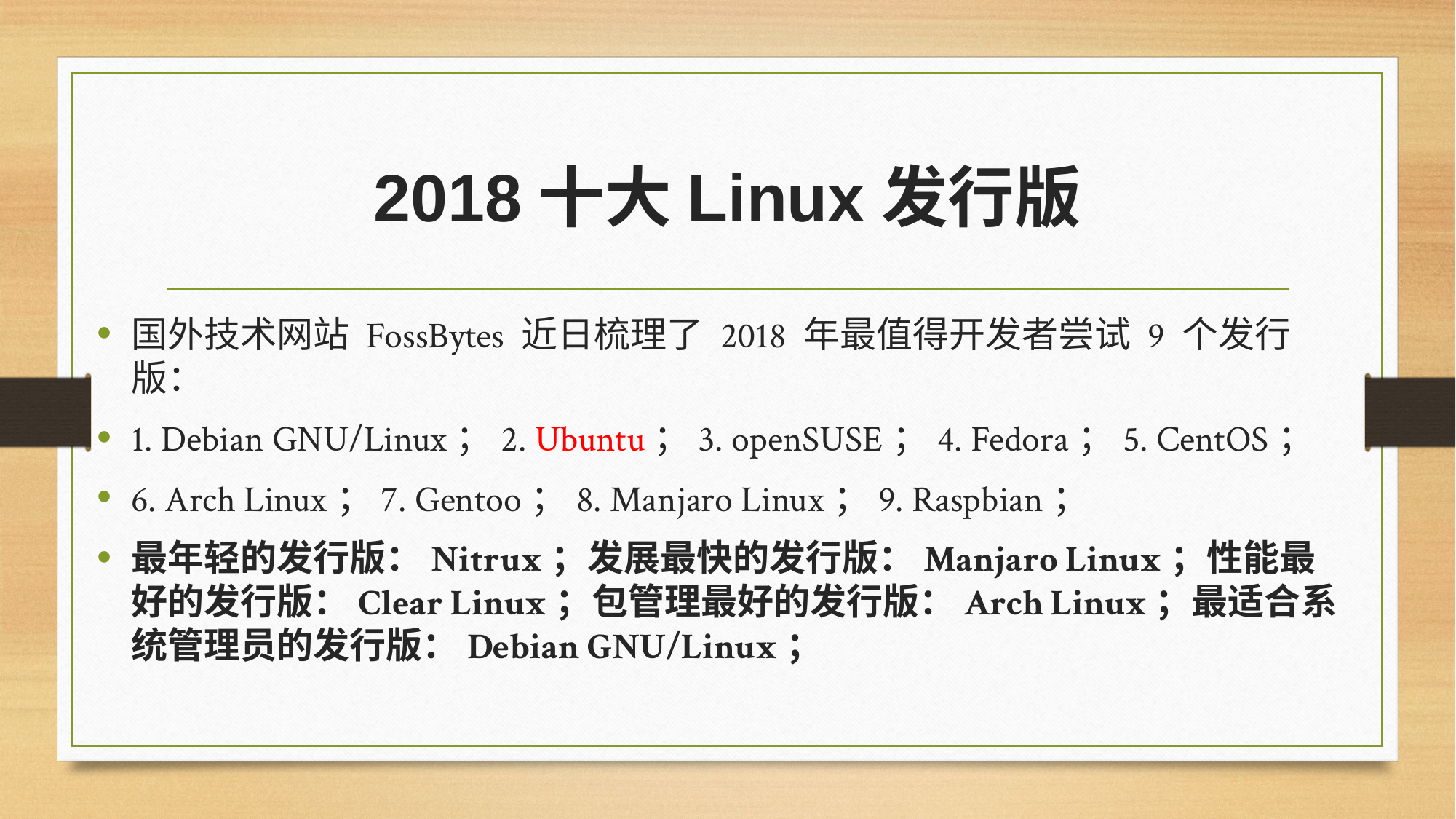

# 2018十大Linux发行版
国外技术网站 FossBytes 近日梳理了 2018 年最值得开发者尝试 9 个发行版：
1. Debian GNU/Linux；2. Ubuntu；3. openSUSE；4. Fedora；5. CentOS；
6. Arch Linux；7. Gentoo；8. Manjaro Linux；9. Raspbian；
最年轻的发行版：Nitrux；发展最快的发行版：Manjaro Linux；性能最好的发行版：Clear Linux；包管理最好的发行版：Arch Linux；最适合系统管理员的发行版：Debian GNU/Linux；